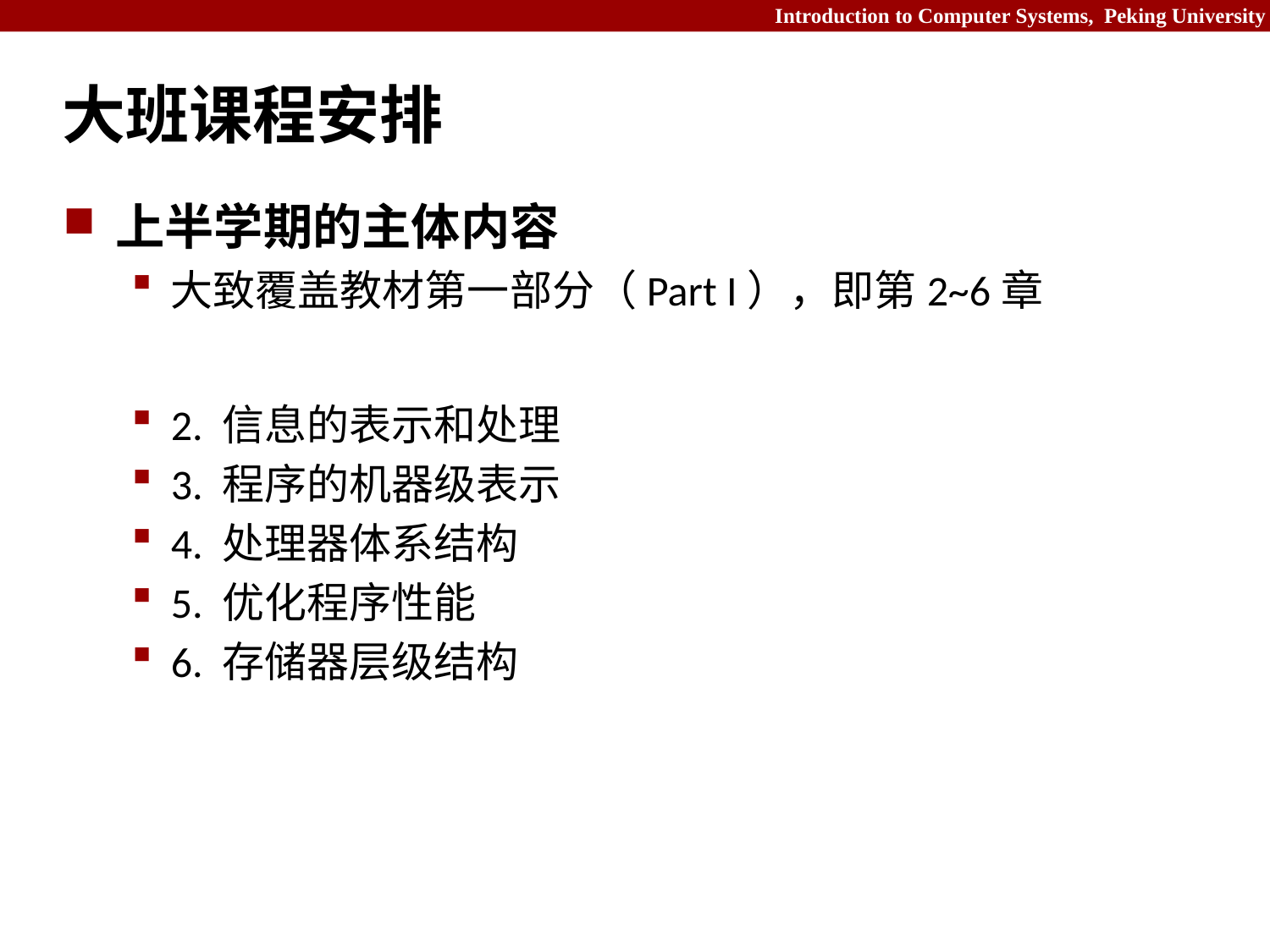

# 大班课程安排
上半学期的主体内容
大致覆盖教材第一部分（Part I），即第2~6章

2. 信息的表示和处理
3. 程序的机器级表示
4. 处理器体系结构
5. 优化程序性能
6. 存储器层级结构